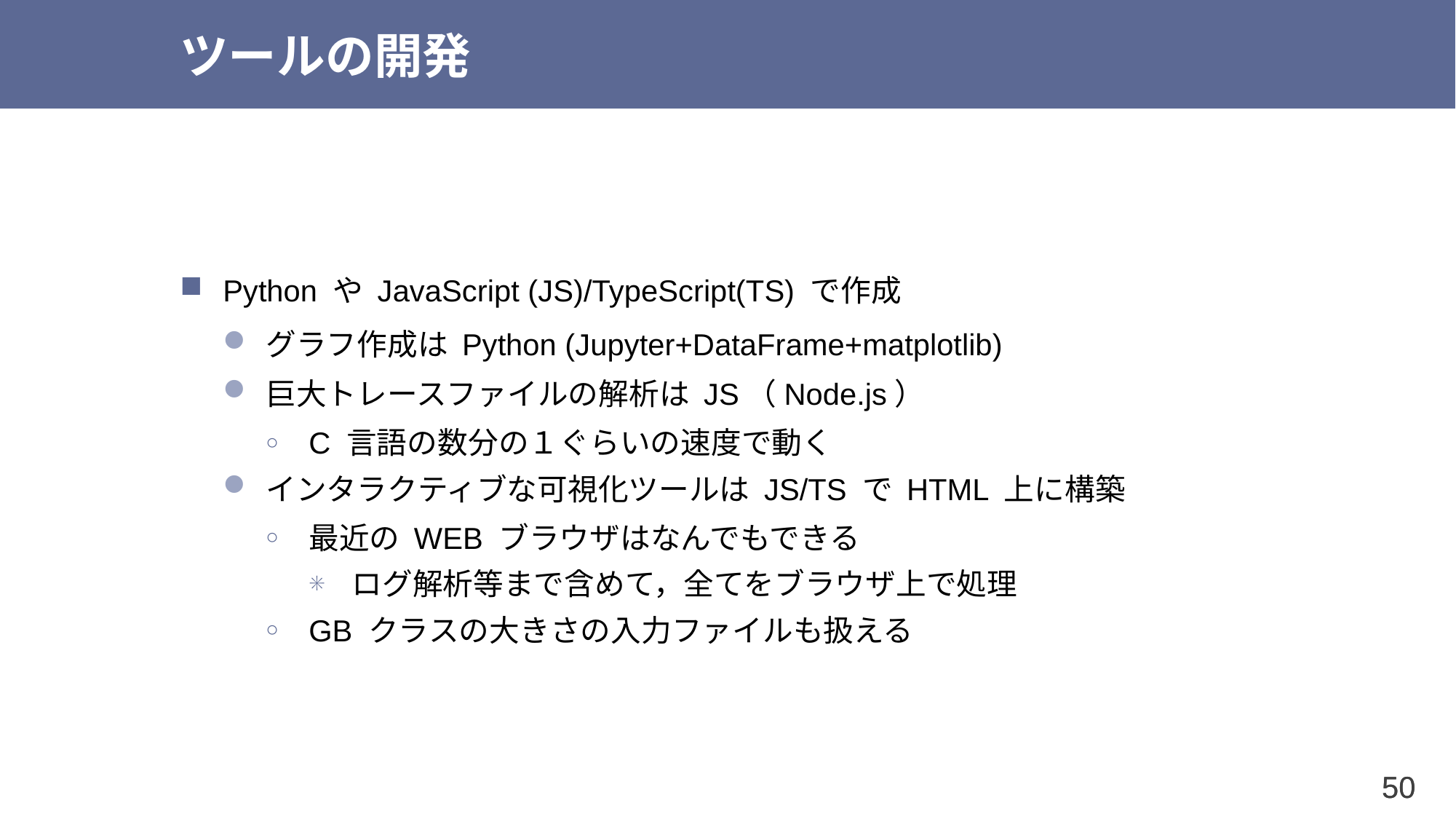

# ツールの開発
Python や JavaScript (JS)/TypeScript(TS) で作成
グラフ作成は Python (Jupyter+DataFrame+matplotlib)
巨大トレースファイルの解析は JS（Node.js）
C 言語の数分の１ぐらいの速度で動く
インタラクティブな可視化ツールは JS/TS で HTML 上に構築
最近の WEB ブラウザはなんでもできる
ログ解析等まで含めて，全てをブラウザ上で処理
GB クラスの大きさの入力ファイルも扱える